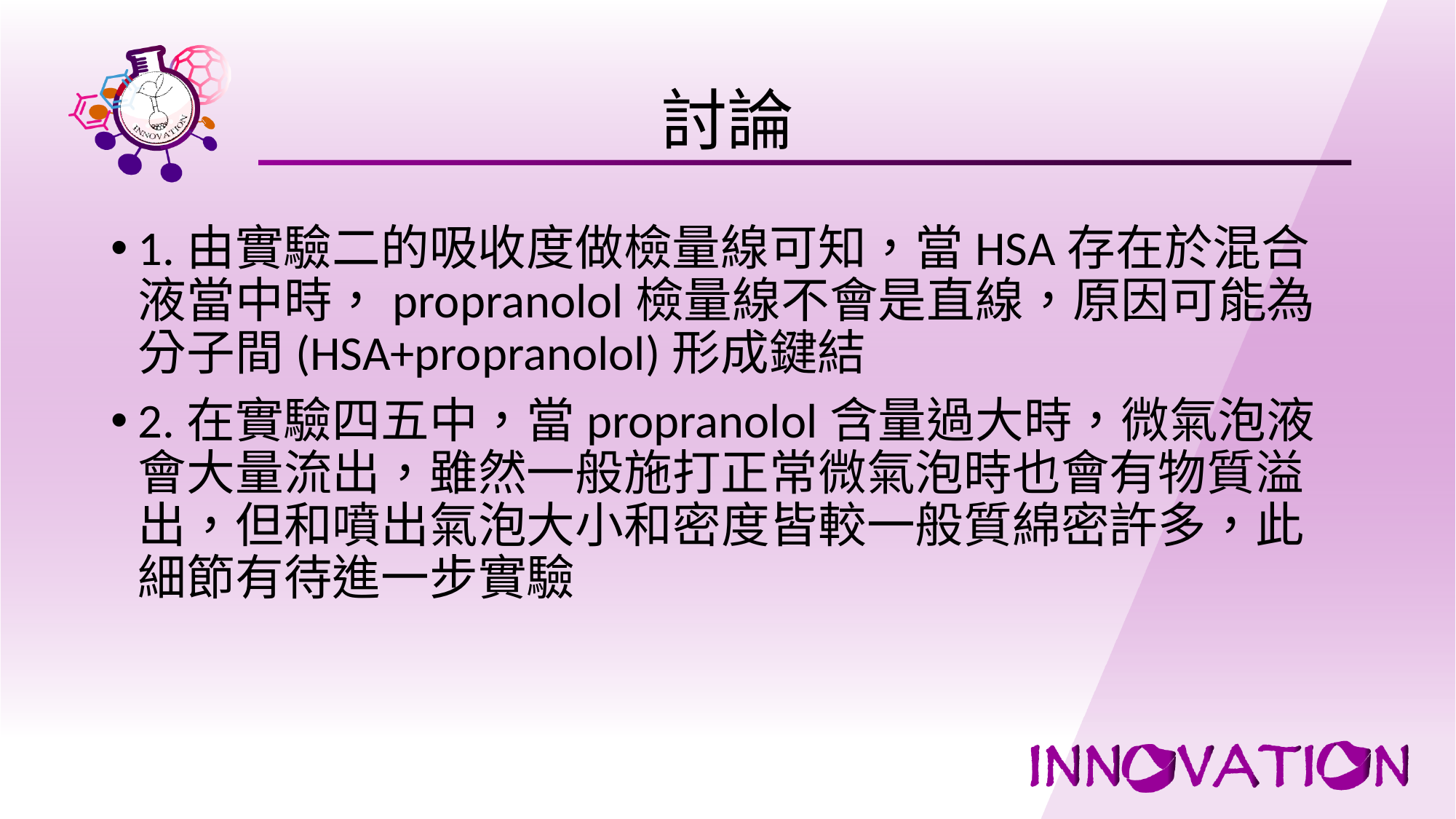

# 討論
1.由實驗二的吸收度做檢量線可知，當HSA存在於混合液當中時，propranolol檢量線不會是直線，原因可能為分子間(HSA+propranolol)形成鍵結
2.在實驗四五中，當propranolol含量過大時，微氣泡液會大量流出，雖然一般施打正常微氣泡時也會有物質溢出，但和噴出氣泡大小和密度皆較一般質綿密許多，此細節有待進一步實驗